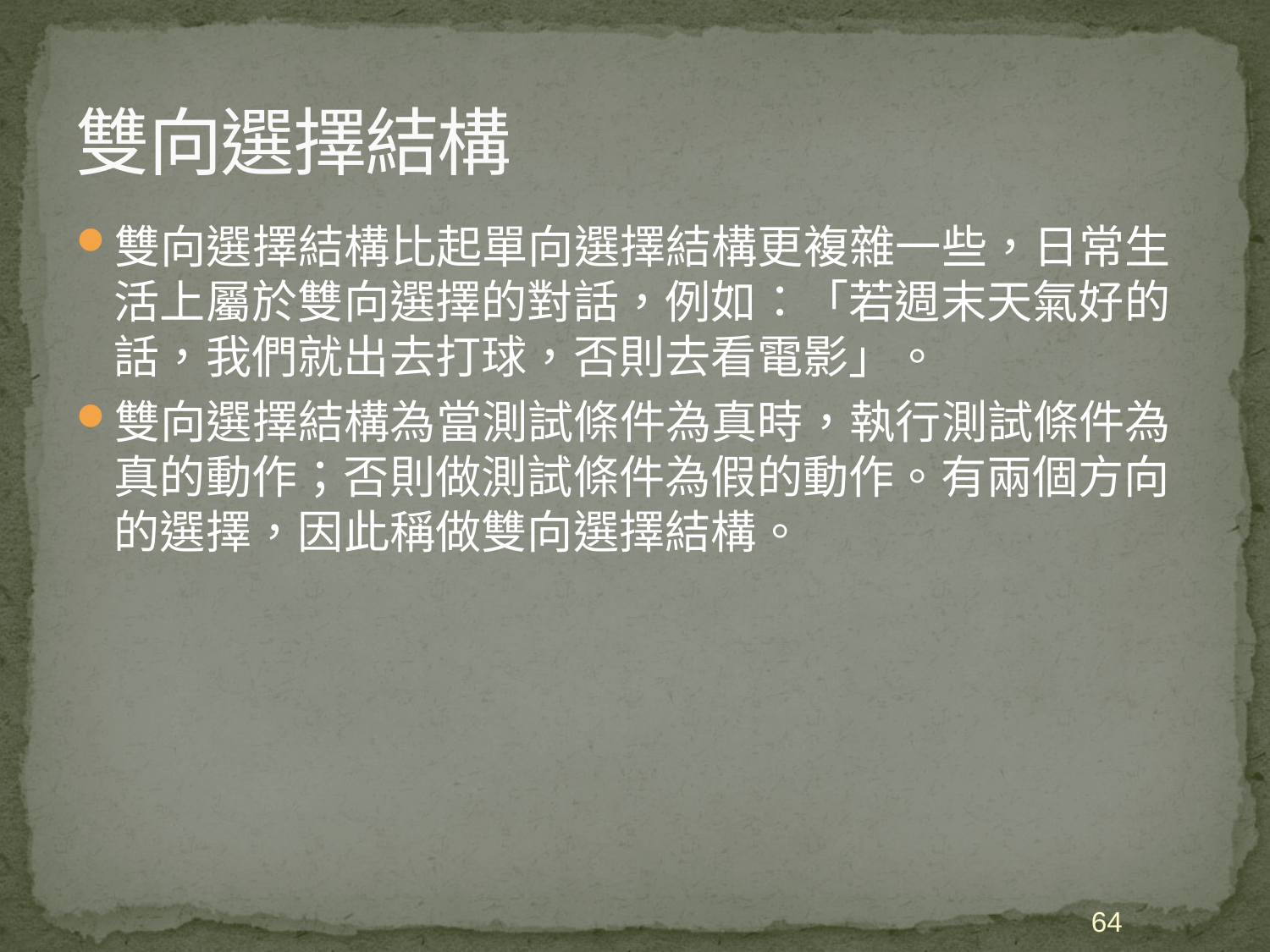

# 雙向選擇結構
雙向選擇結構比起單向選擇結構更複雜一些，日常生活上屬於雙向選擇的對話，例如：「若週末天氣好的話，我們就出去打球，否則去看電影」。
雙向選擇結構為當測試條件為真時，執行測試條件為真的動作；否則做測試條件為假的動作。有兩個方向的選擇，因此稱做雙向選擇結構。
64